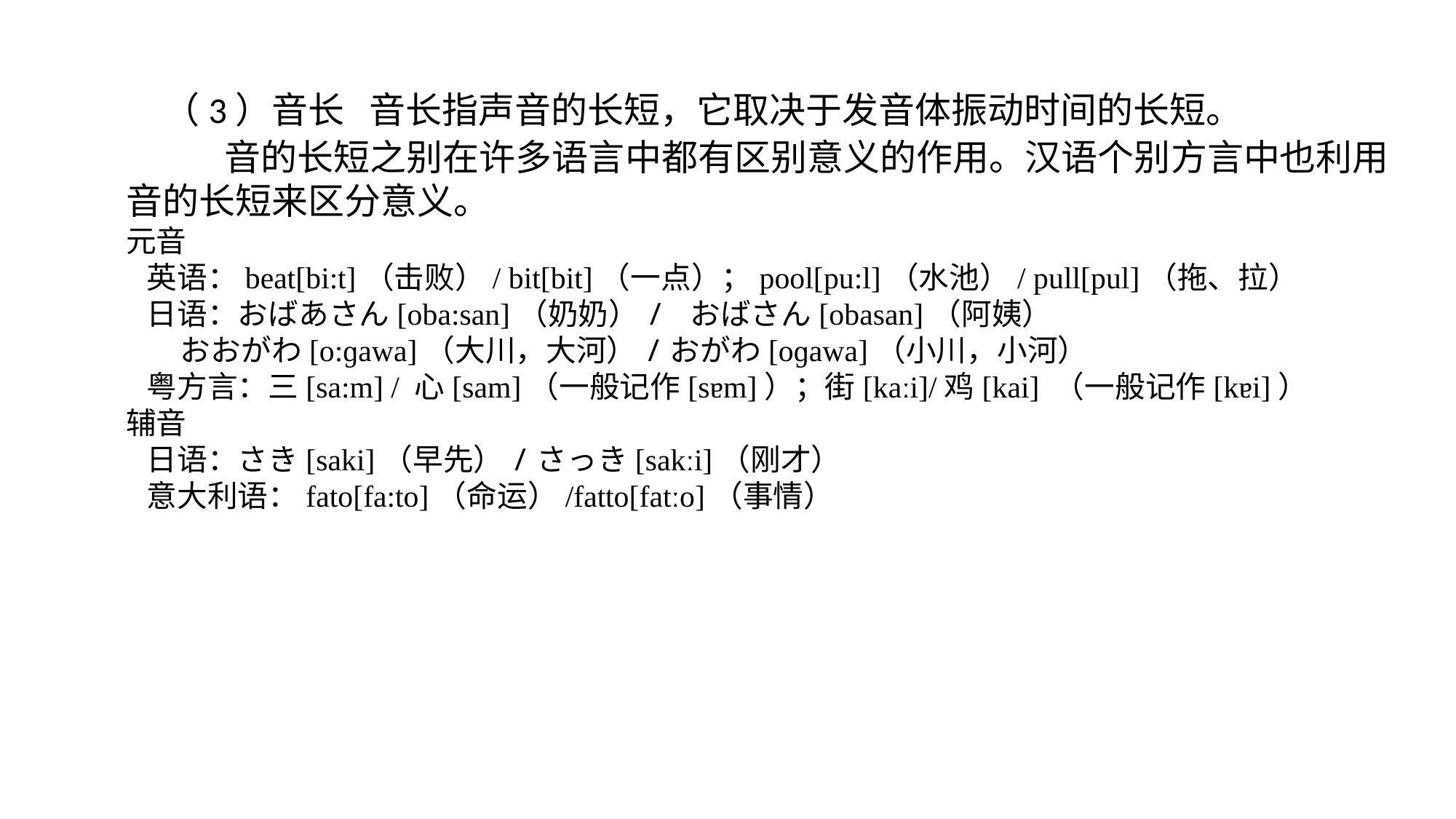

（3）音长   音长指声音的长短，它取决于发音体振动时间的长短。
           音的长短之别在许多语言中都有区别意义的作用。汉语个别方言中也利用音的长短来区分意义。
元音
  英语：beat[bi:t]（击败）/ bit[bit]（一点）；pool[pu:l]（水池）/ pull[pul]（拖、拉）
  日语：おばあさん[oba:san]（奶奶）/ おばさん[obasan]（阿姨）
       おおがわ[o:ɡawa]（大川，大河）/おがわ[oɡawa]（小川，小河）
  粤方言：三[sa:m] / 心[sam]（一般记作[sɐm]）；街[kaːi]/鸡[kai] （一般记作[kɐi]）
辅音
  日语：さき[saki]（早先）/さっき[sakːi]（刚才）
  意大利语：fato[fa:to]（命运）/fatto[fatːo]（事情）